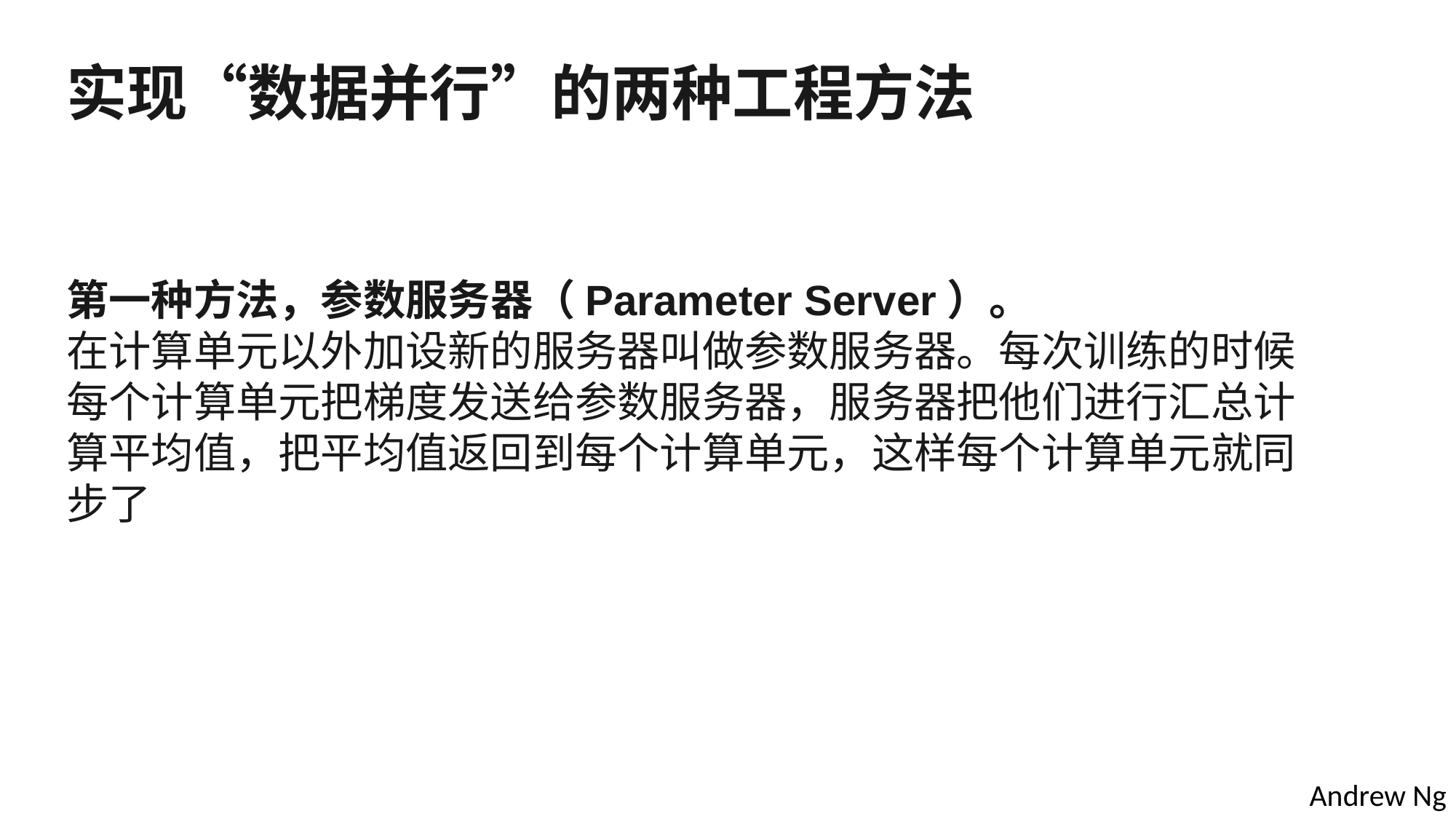

实现“数据并行”的两种工程方法

第一种方法，参数服务器（Parameter Server）。
在计算单元以外加设新的服务器叫做参数服务器。每次训练的时候每个计算单元把梯度发送给参数服务器，服务器把他们进行汇总计算平均值，把平均值返回到每个计算单元，这样每个计算单元就同步了